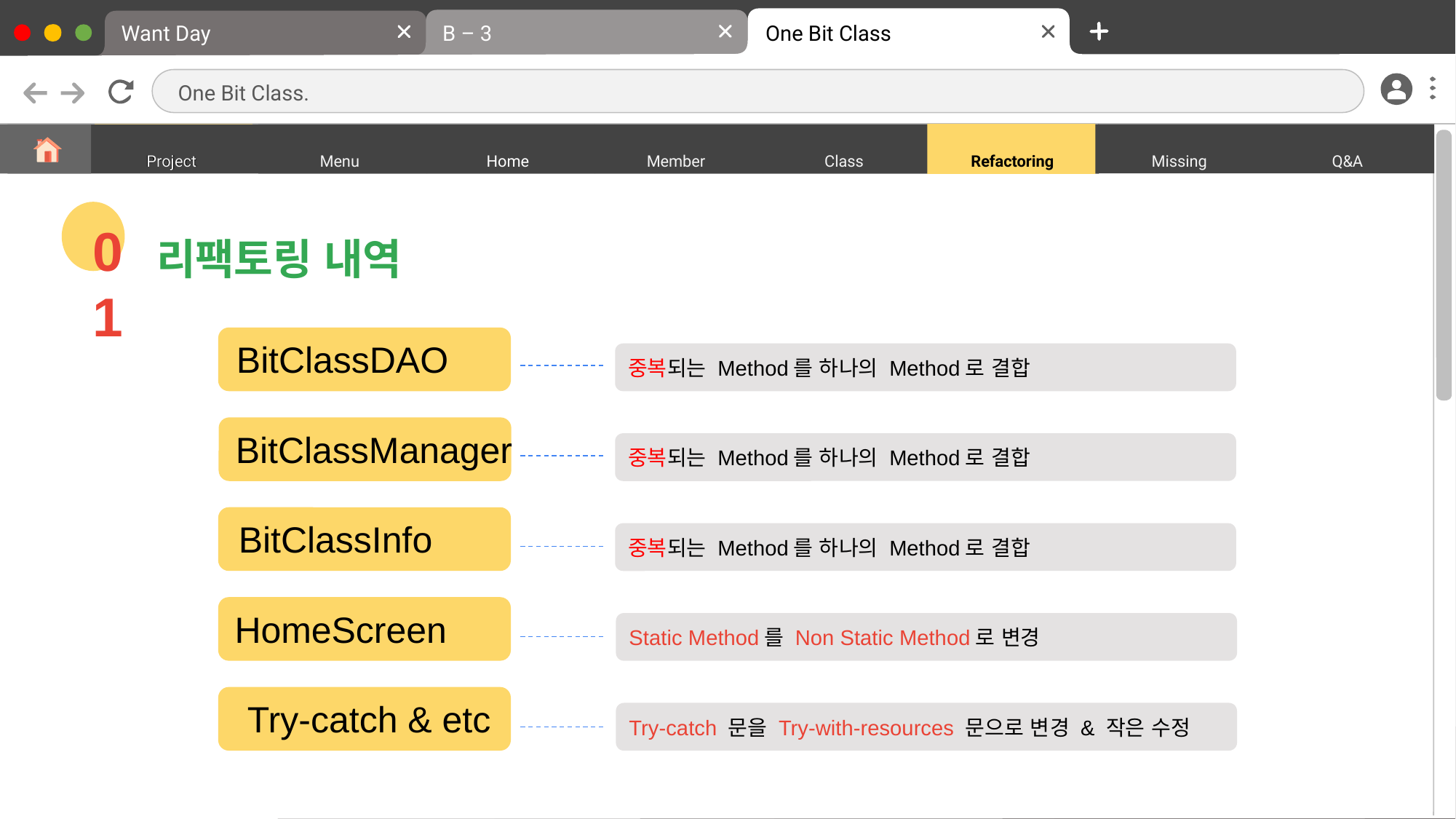

B – 3
One Bit Class
Want Day
One Bit Class.

Refactoring

Project
Project
Menu
Home
Member
Class
Missing
Q&A
Refactoring

01
리팩토링 내역

BitClassDAO
중복되는 Method를 하나의 Method로 결합

BitClassManager
중복되는 Method를 하나의 Method로 결합

BitClassInfo
중복되는 Method를 하나의 Method로 결합

HomeScreen
Static Method를 Non Static Method로 변경

Try-catch & etc
Try-catch 문을 Try-with-resources 문으로 변경 & 작은 수정